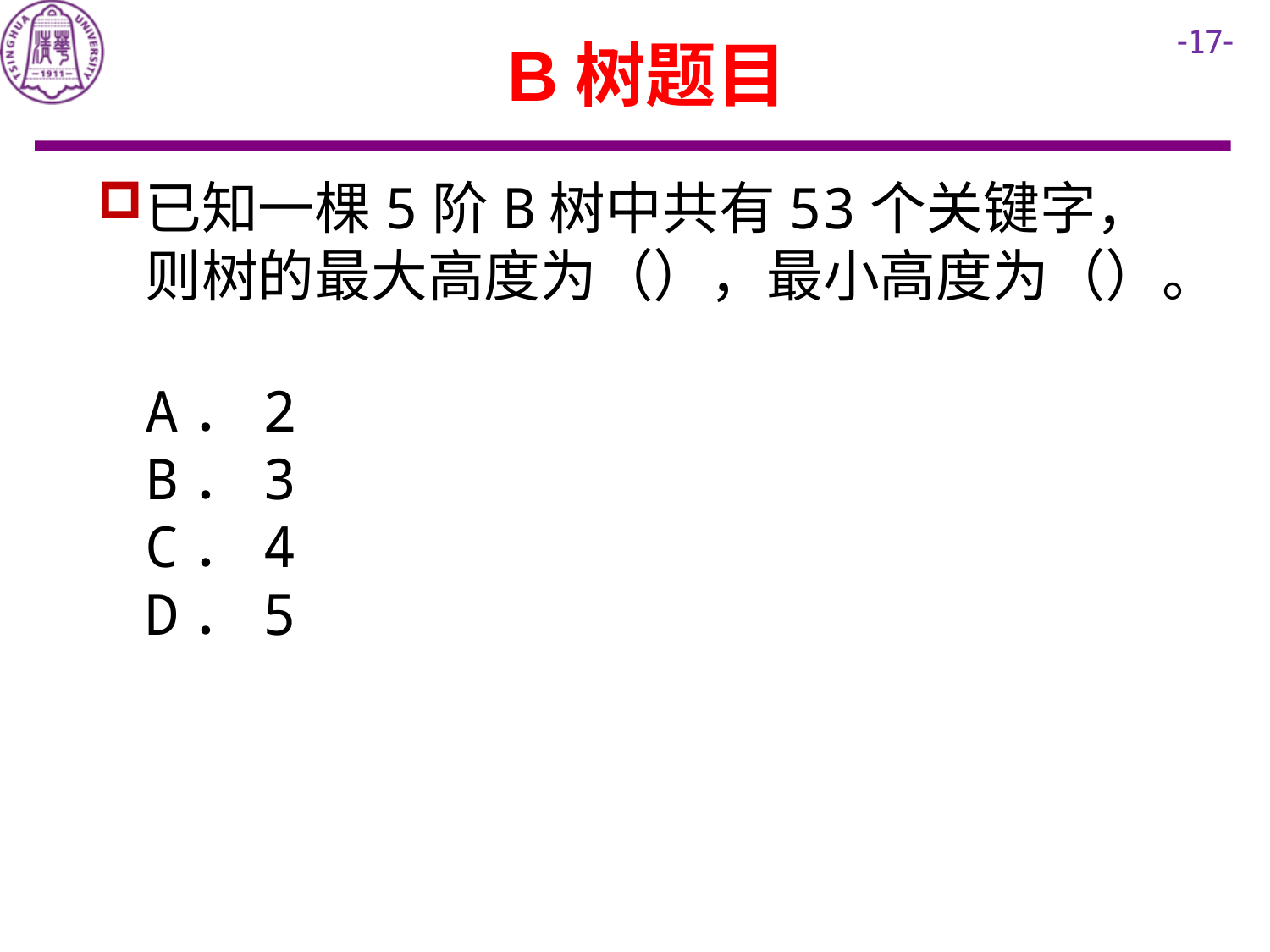

# B树题目
已知一棵5阶B树中共有53个关键字，则树的最大高度为（），最小高度为（）。
A．2
B．3
C．4
D．5